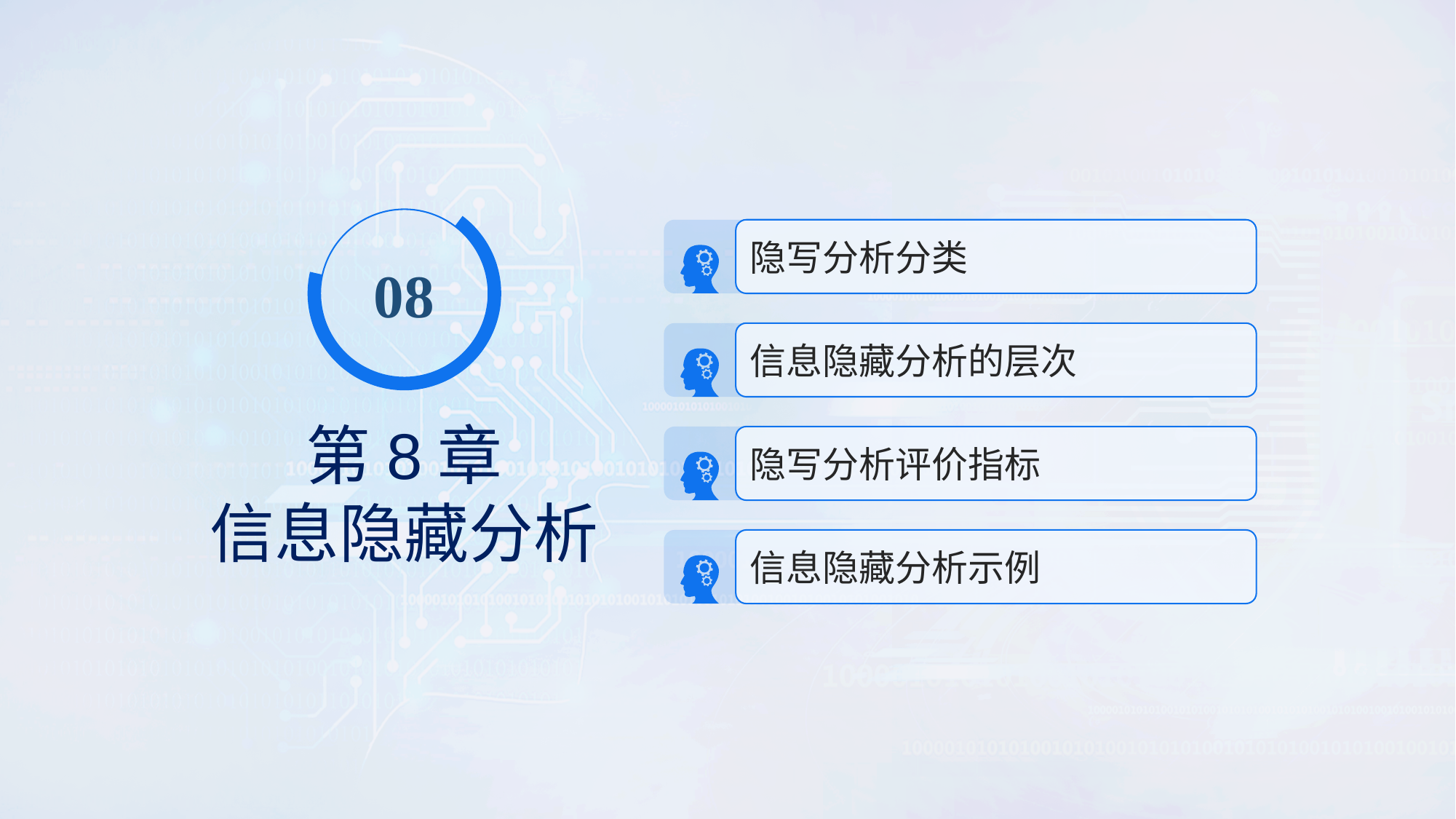

08

隐写分析分类

信息隐藏分析的层次

第8章
信息隐藏分析

隐写分析评价指标

信息隐藏分析示例